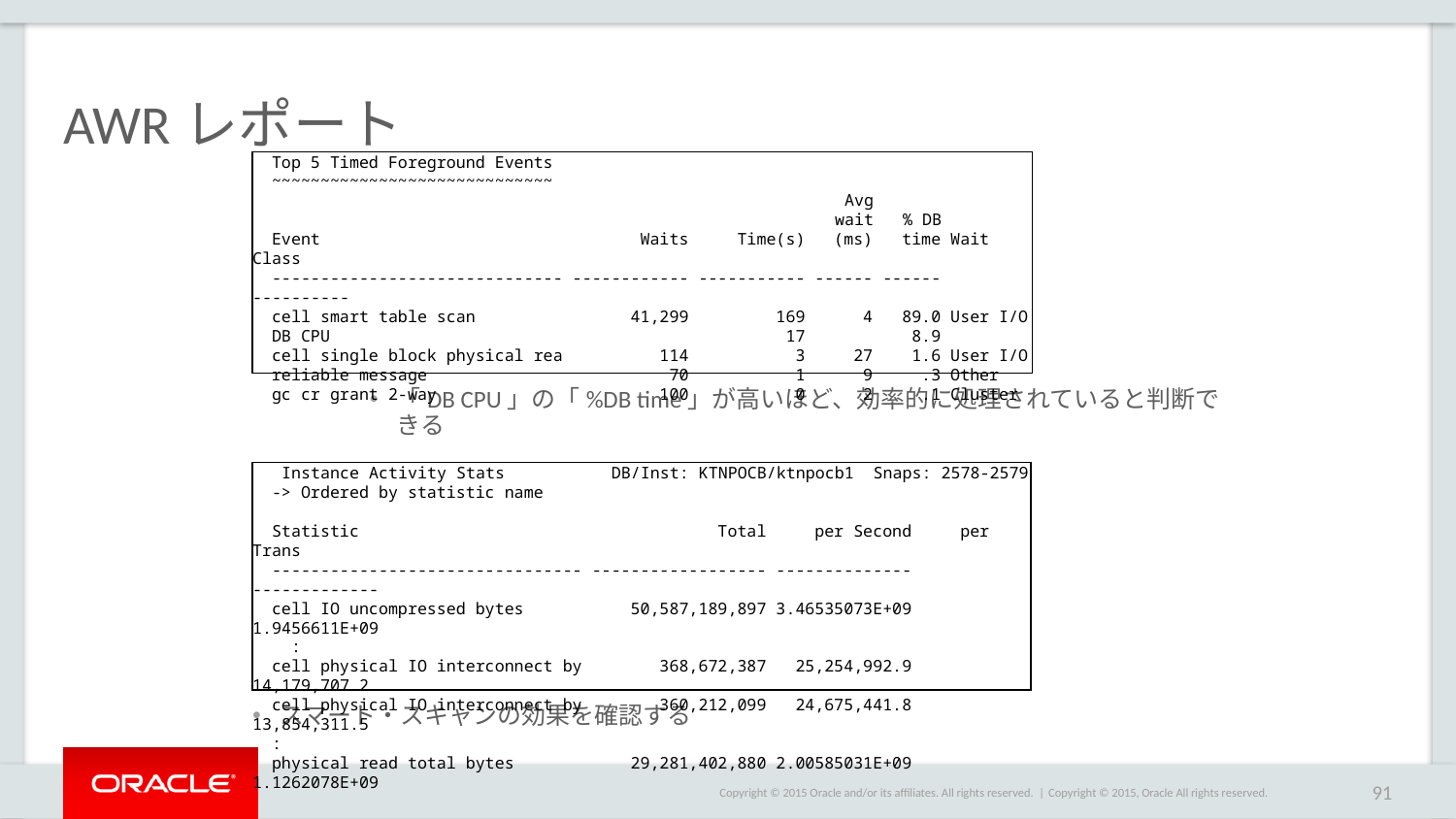

# AWRレポート
  Top 5 Timed Foreground Events
  ~~~~~~~~~~~~~~~~~~~~~~~~~~~~~
                                                             Avg
                                                            wait   % DB
  Event                                 Waits     Time(s)   (ms)   time Wait Class
  ------------------------------ ------------ ----------- ------ ------ ----------
  cell smart table scan                41,299         169      4   89.0 User I/O
  DB CPU                                               17           8.9
  cell single block physical rea          114           3     27    1.6 User I/O
  reliable message                         70           1      9     .3 Other
  gc cr grant 2-way                       100           0      2     .1 Cluster

「DB CPU」の「%DB time」が高いほど、効率的に処理されていると判断できる
   Instance Activity Stats           DB/Inst: KTNPOCB/ktnpocb1  Snaps: 2578-2579
  -> Ordered by statistic name

  Statistic                                     Total     per Second     per Trans
  -------------------------------- ------------------ -------------- -------------
  cell IO uncompressed bytes           50,587,189,897 3.46535073E+09 1.9456611E+09
    :
  cell physical IO interconnect by        368,672,387   25,254,992.9  14,179,707.2
  cell physical IO interconnect by        360,212,099   24,675,441.8  13,854,311.5
  :
  physical read total bytes            29,281,402,880 2.00585031E+09 1.1262078E+09

スマート・スキャンの効果を確認する
Copyright © 2015, Oracle All rights reserved.
91